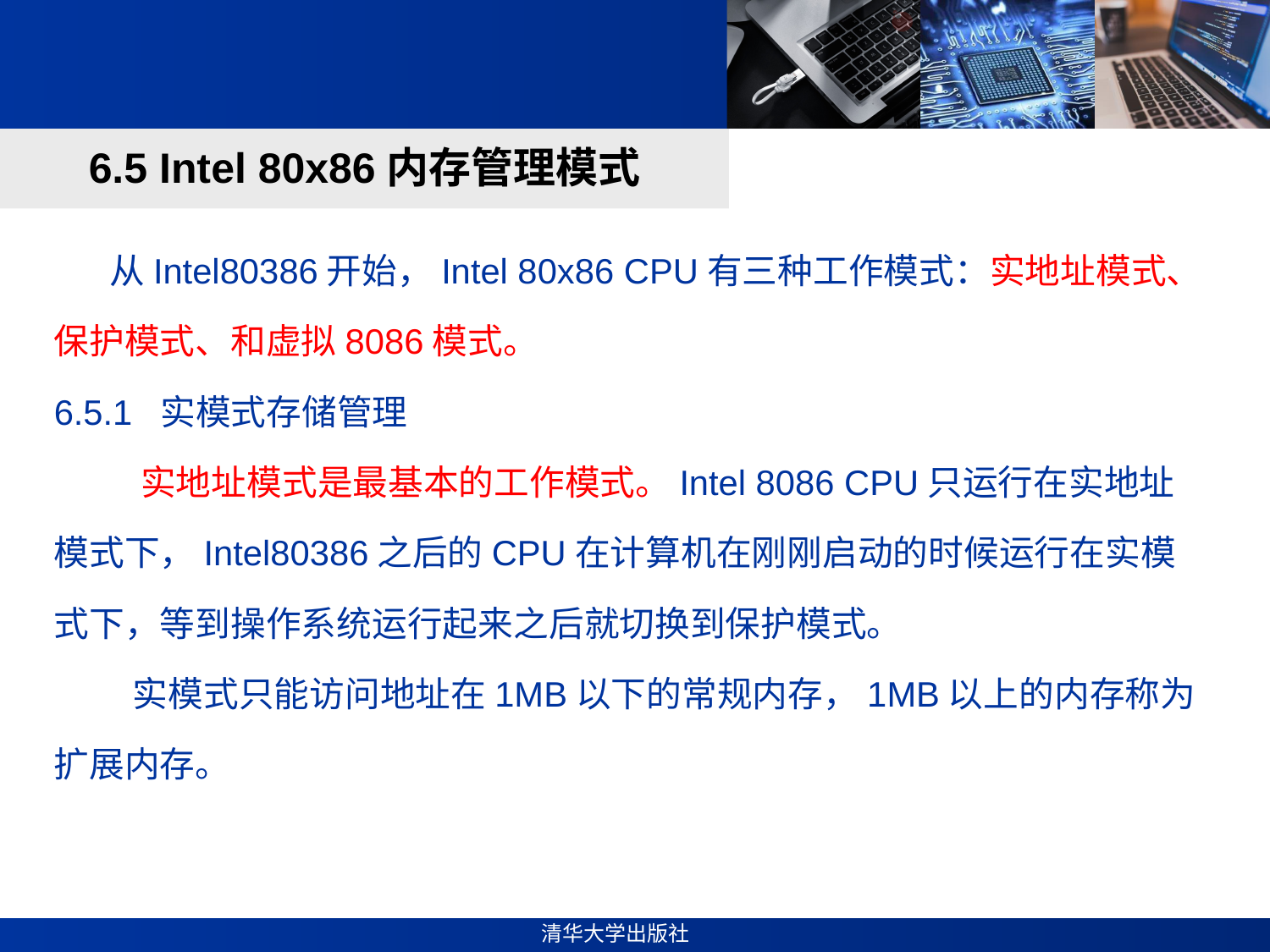

#
6.5 Intel 80x86内存管理模式
      从Intel80386开始，Intel 80x86 CPU有三种工作模式：实地址模式、保护模式、和虚拟8086模式。
6.5.1  实模式存储管理
          实地址模式是最基本的工作模式。Intel 8086 CPU只运行在实地址模式下，Intel80386之后的CPU在计算机在刚刚启动的时候运行在实模式下，等到操作系统运行起来之后就切换到保护模式。
         实模式只能访问地址在1MB以下的常规内存，1MB以上的内存称为扩展内存。